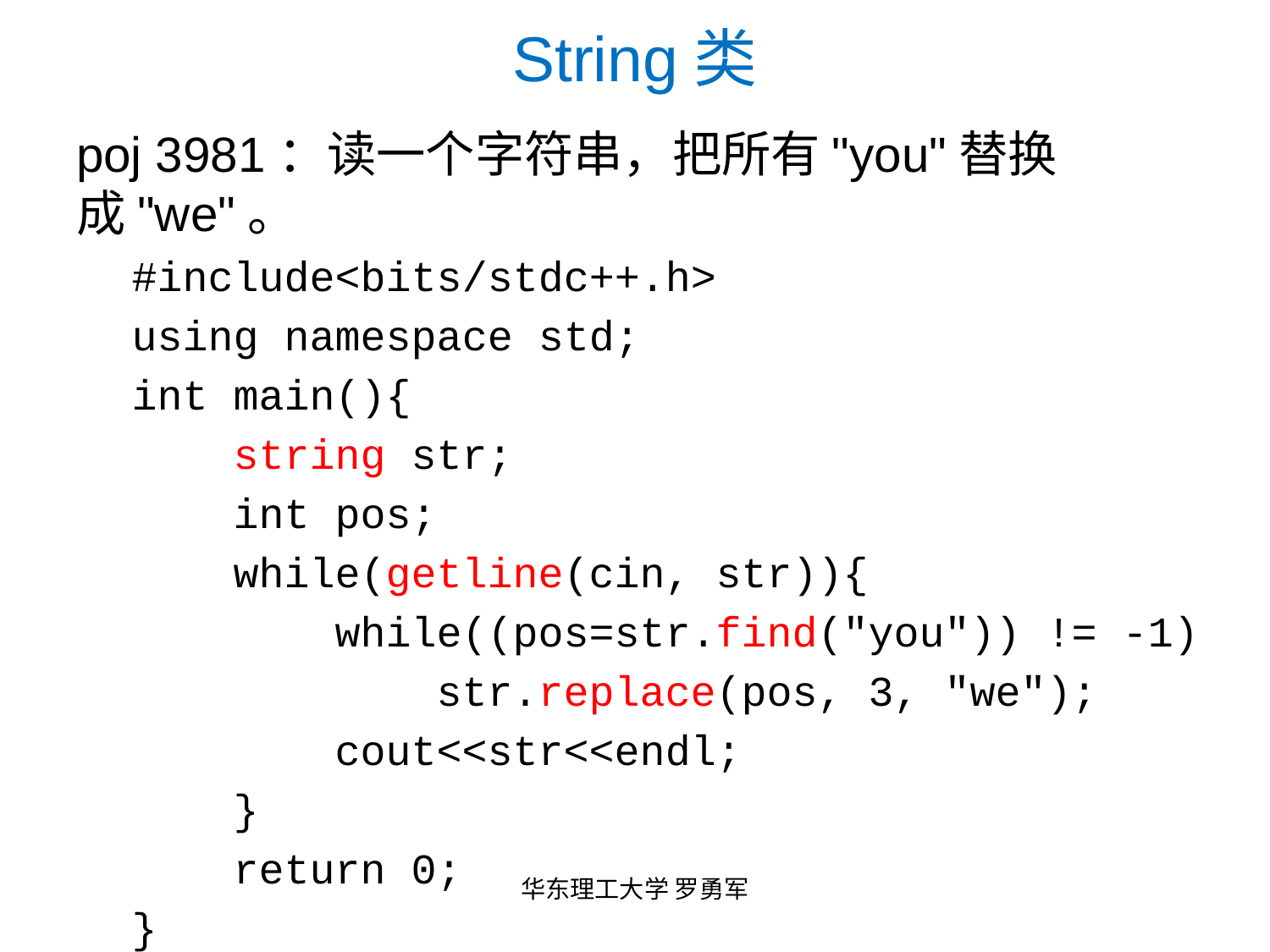

# String类
poj 3981：读一个字符串，把所有"you"替换成"we"。
#include<bits/stdc++.h>
using namespace std;
int main(){
    string str;
    int pos;
    while(getline(cin, str)){
        while((pos=str.find("you")) != -1)
            str.replace(pos, 3, "we");
        cout<<str<<endl;
    }
    return 0;
}
华东理工大学 罗勇军